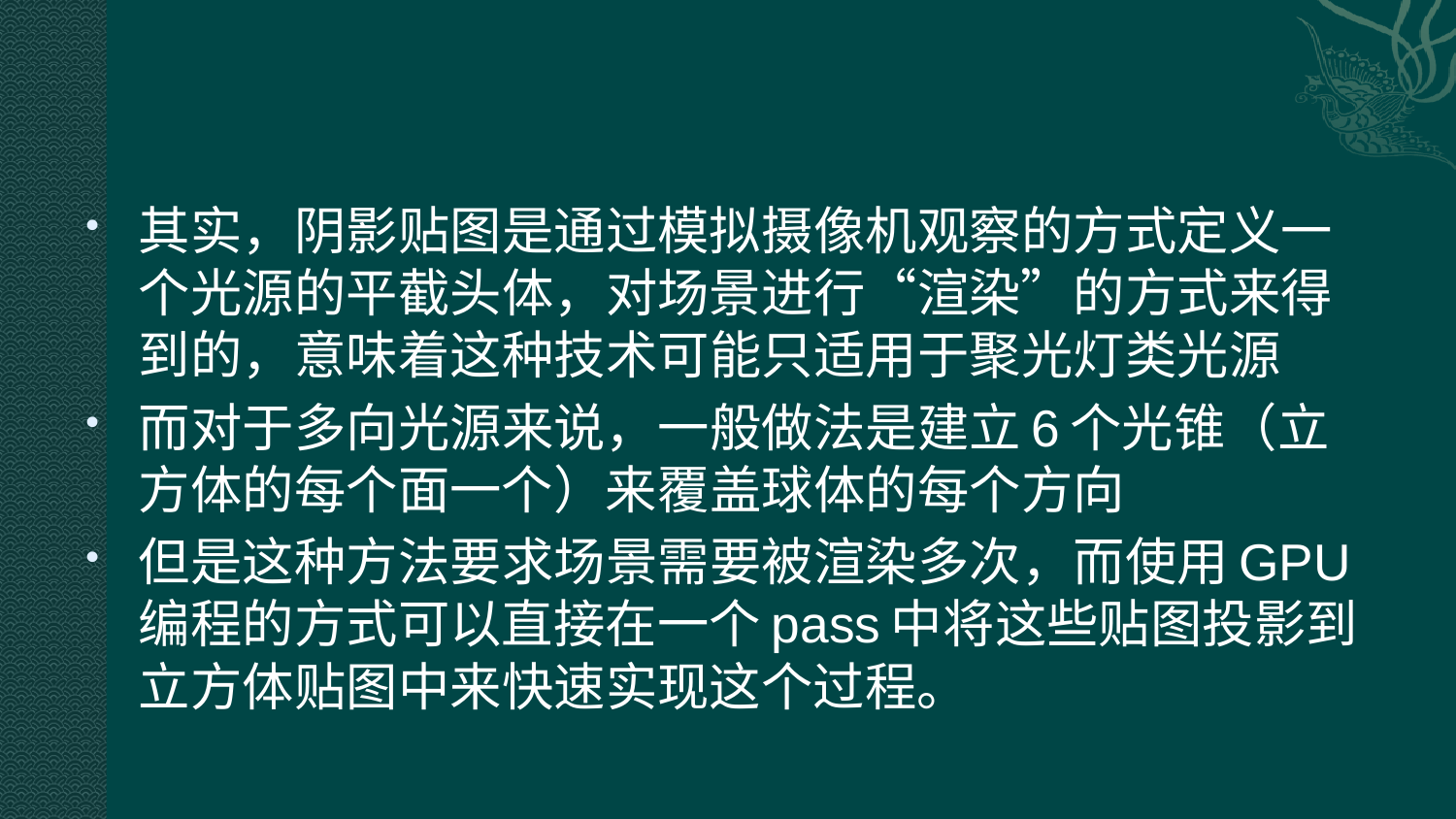

#
其实，阴影贴图是通过模拟摄像机观察的方式定义一个光源的平截头体，对场景进行“渲染”的方式来得到的，意味着这种技术可能只适用于聚光灯类光源
而对于多向光源来说，一般做法是建立6个光锥（立方体的每个面一个）来覆盖球体的每个方向
但是这种方法要求场景需要被渲染多次，而使用GPU编程的方式可以直接在一个pass中将这些贴图投影到立方体贴图中来快速实现这个过程。